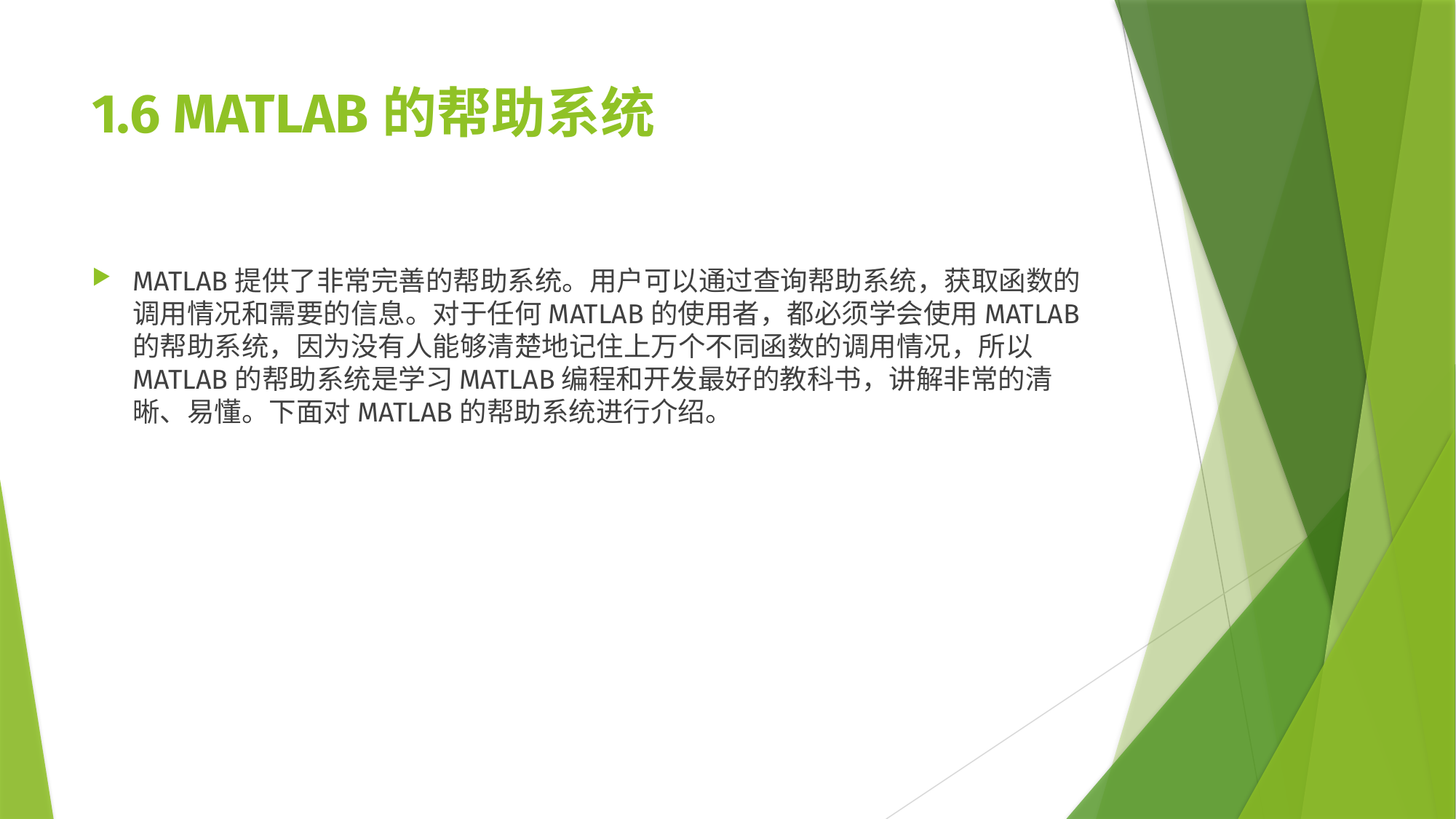

# 1.6 MATLAB的帮助系统
MATLAB提供了非常完善的帮助系统。用户可以通过查询帮助系统，获取函数的调用情况和需要的信息。对于任何MATLAB的使用者，都必须学会使用MATLAB的帮助系统，因为没有人能够清楚地记住上万个不同函数的调用情况，所以MATLAB的帮助系统是学习MATLAB编程和开发最好的教科书，讲解非常的清晰、易懂。下面对MATLAB的帮助系统进行介绍。